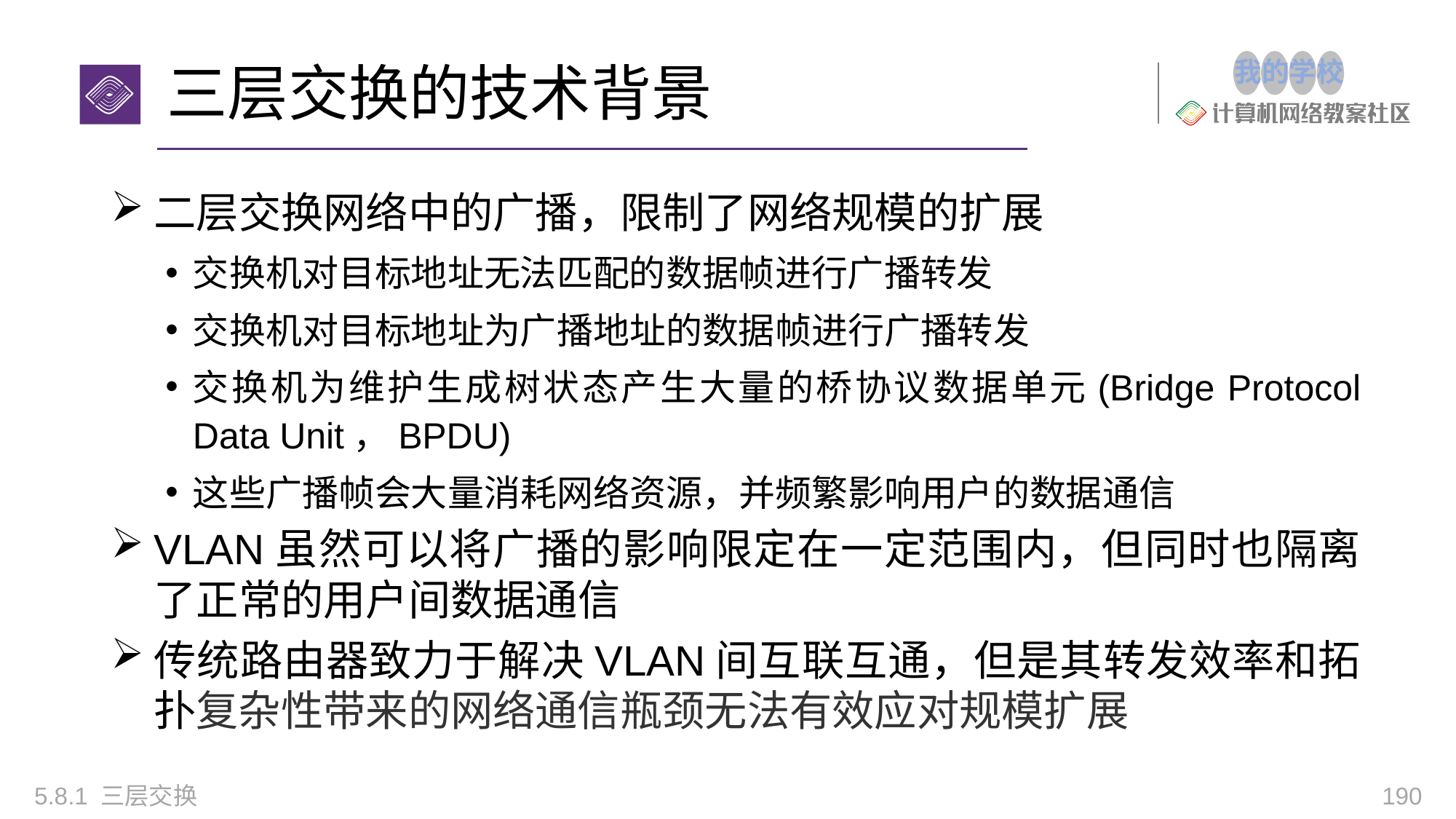

# 三层交换的技术背景
二层交换网络中的广播，限制了网络规模的扩展
交换机对目标地址无法匹配的数据帧进行广播转发
交换机对目标地址为广播地址的数据帧进行广播转发
交换机为维护生成树状态产生大量的桥协议数据单元(Bridge Protocol Data Unit，BPDU)
这些广播帧会大量消耗网络资源，并频繁影响用户的数据通信
VLAN虽然可以将广播的影响限定在一定范围内，但同时也隔离了正常的用户间数据通信
传统路由器致力于解决VLAN间互联互通，但是其转发效率和拓扑复杂性带来的网络通信瓶颈无法有效应对规模扩展

5.8.1 三层交换
190